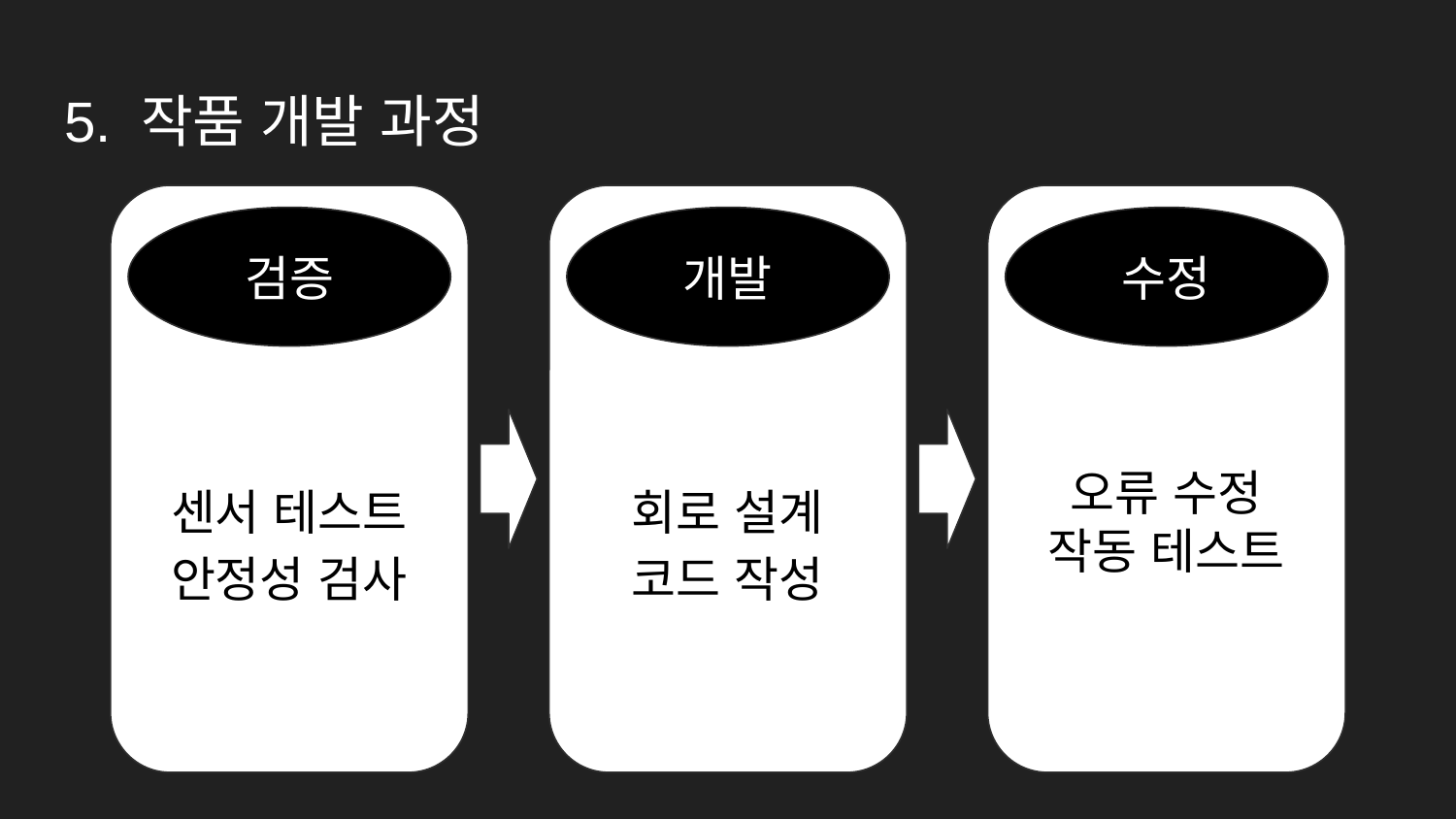

# 5. 작품 개발 과정
센서 테스트
안정성 검사

회로 설계
코드 작성

오류 수정
작동 테스트

검증
개발
수정